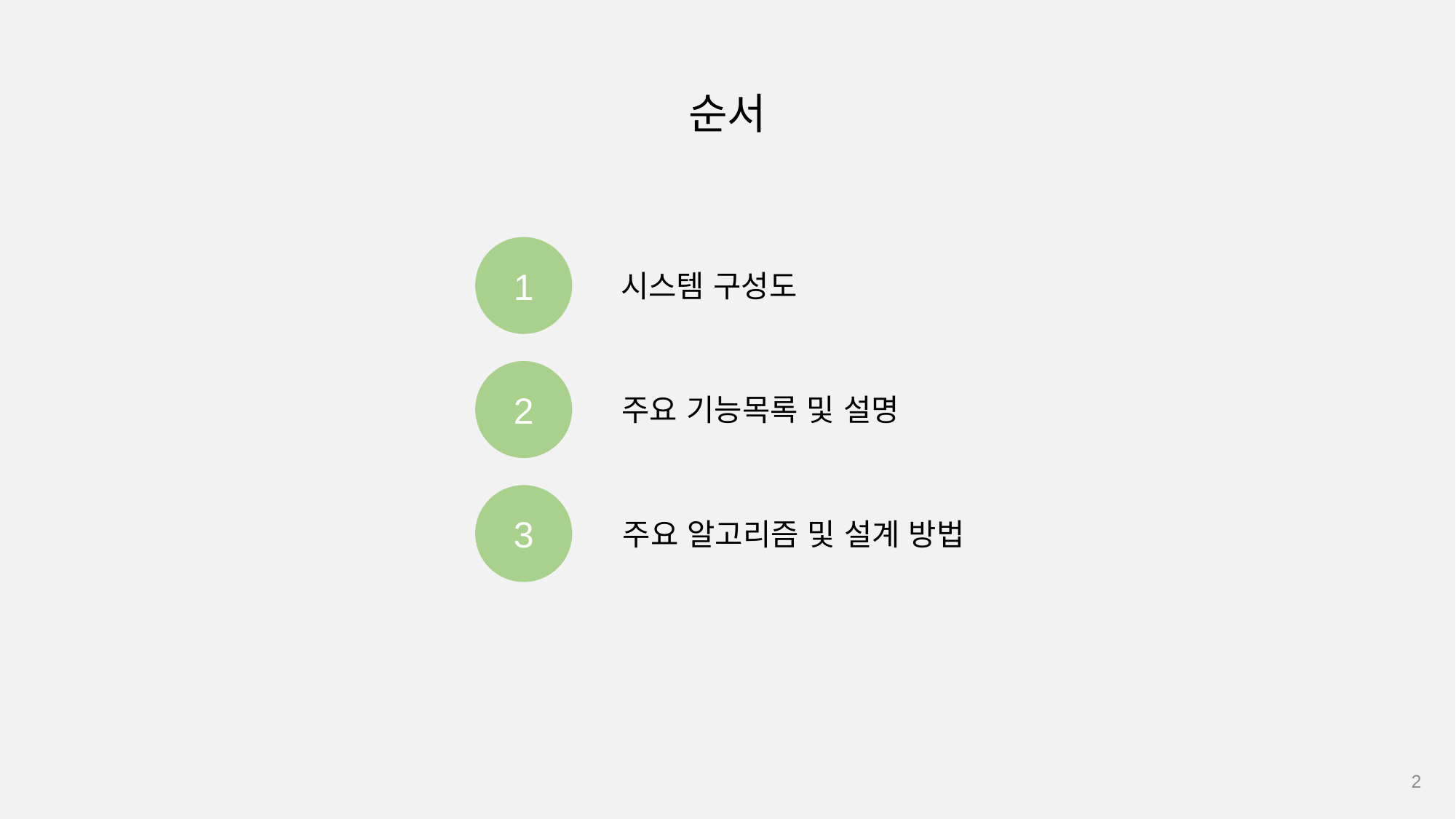

순서
1
시스템 구성도
2
주요 기능목록 및 설명
3
주요 알고리즘 및 설계 방법
2